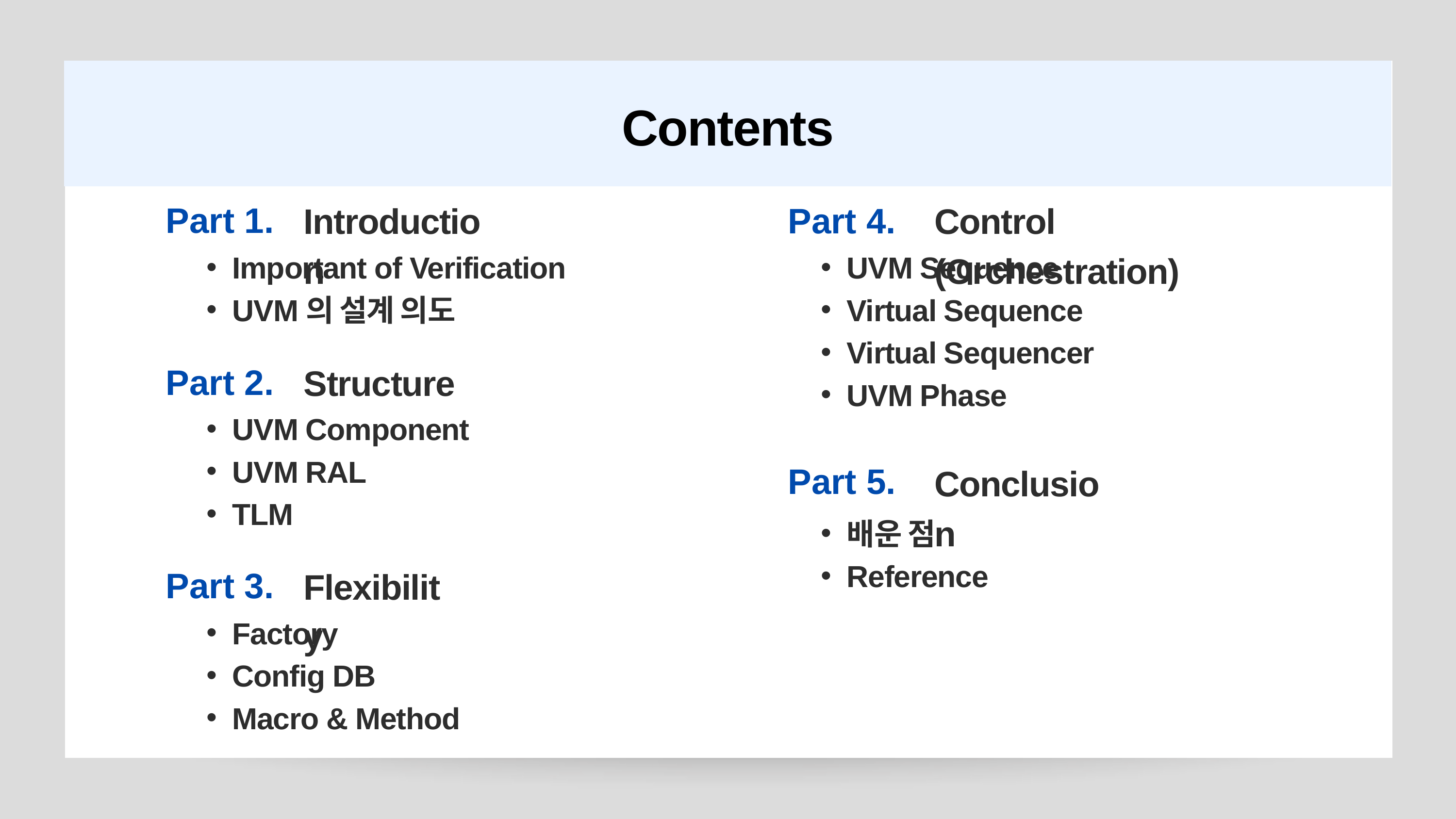

Contents
Introduction
Control (Orchestration)
Part 1.
Part 4.
Important of Verification
UVM의 설계 의도
UVM Sequence
Virtual Sequence
Virtual Sequencer
UVM Phase

Structure
Part 2.
UVM Component
UVM RAL
TLM

Conclusion
Part 5.
배운 점
Reference
Flexibility
Part 3.

Factory
Config DB
Macro & Method